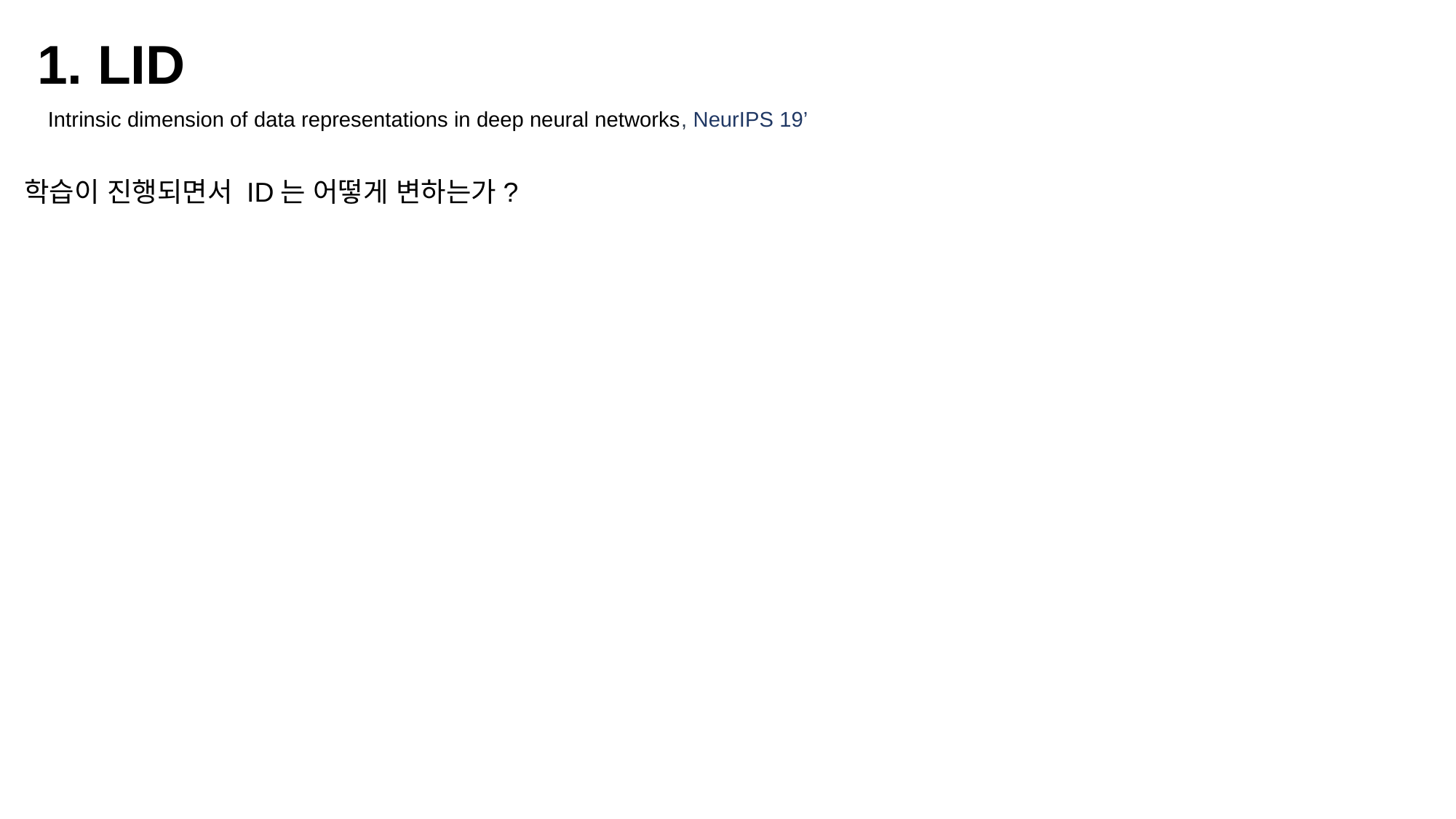

1. LID
Intrinsic dimension of data representations in deep neural networks, NeurIPS 19’
학습이 진행되면서 ID는 어떻게 변하는가?